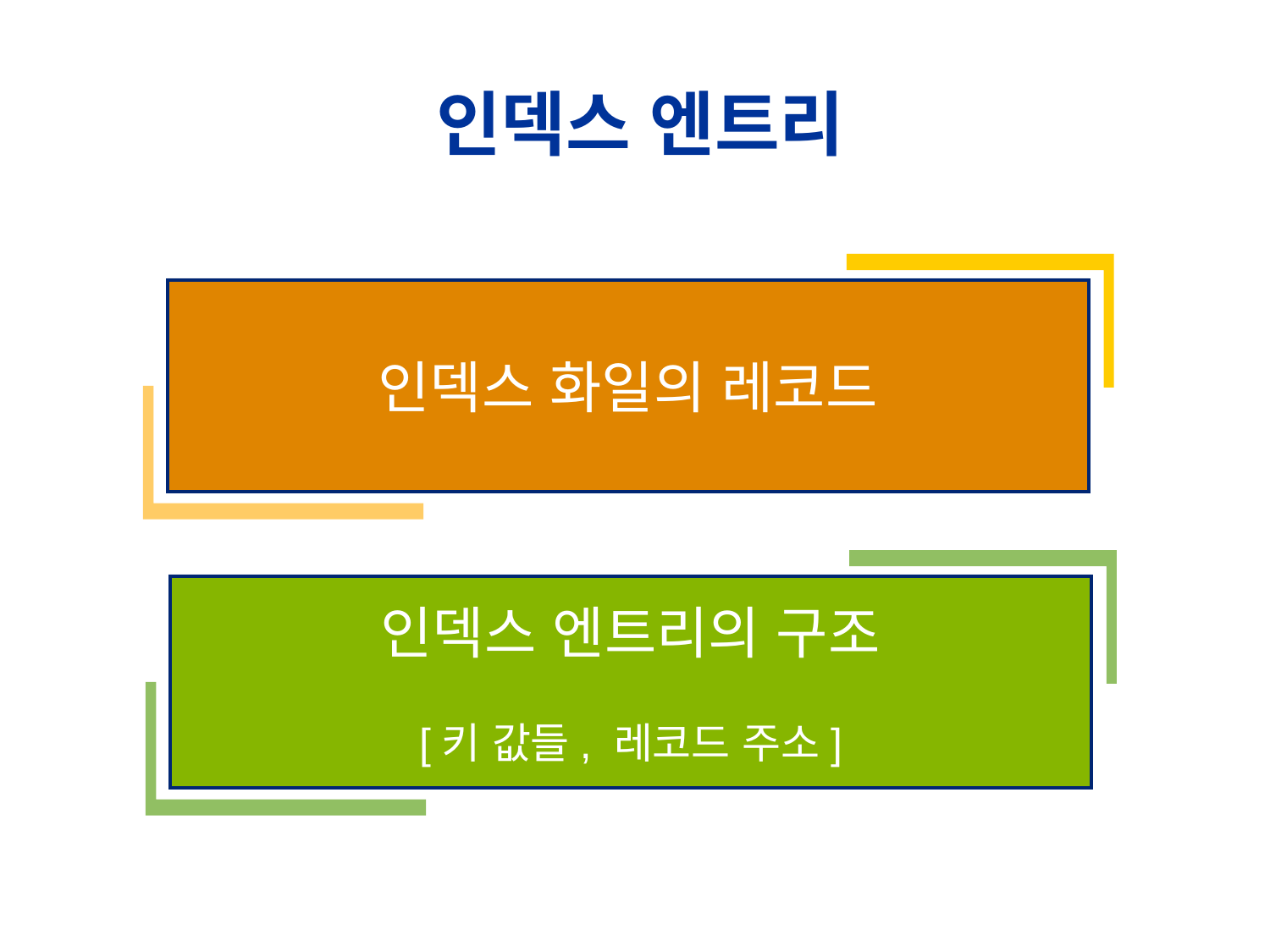

# 인덱스 엔트리

인덱스 화일의 레코드

인덱스 엔트리의 구조

[키 값들, 레코드 주소]